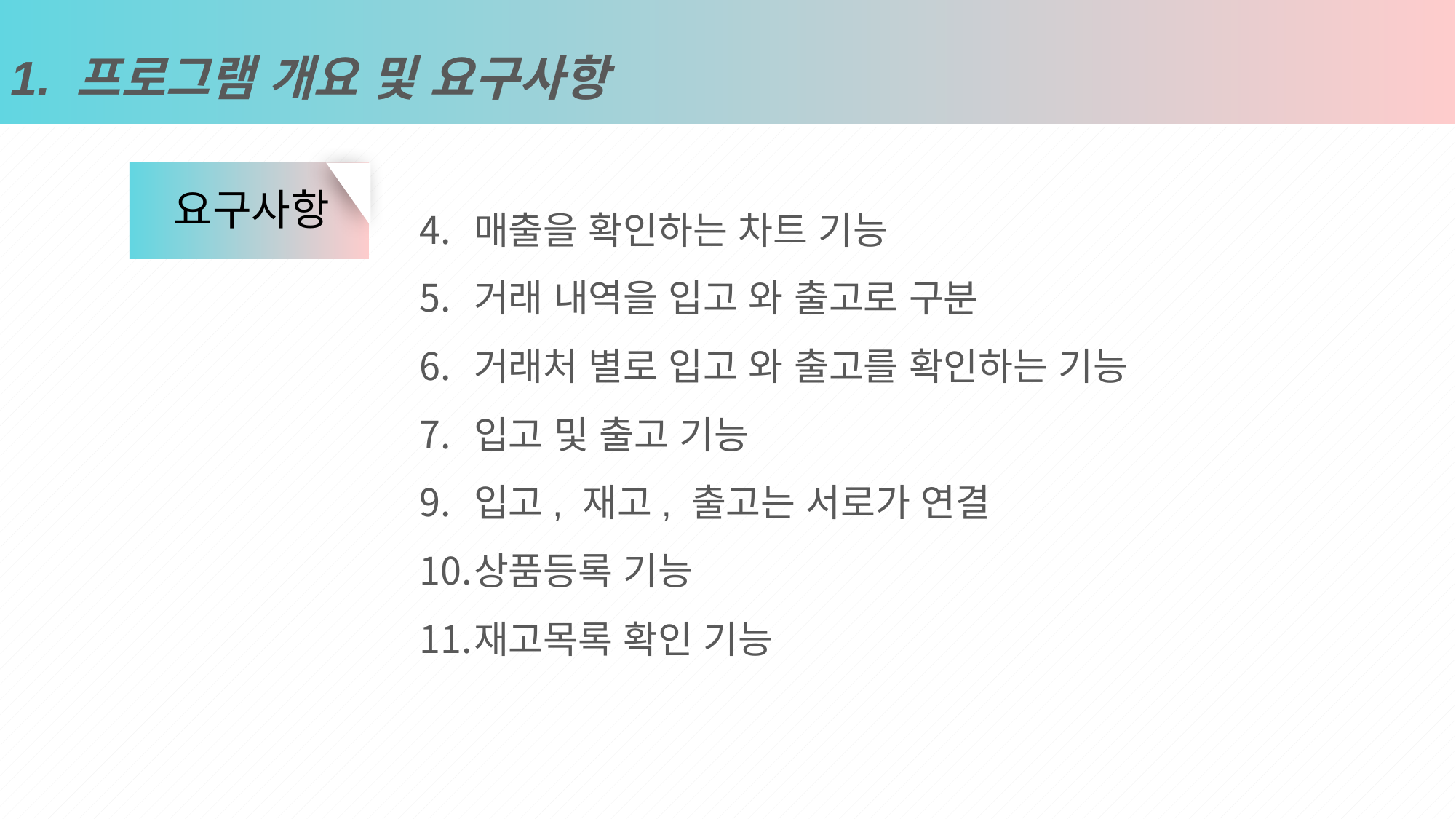

1. 프로그램 개요 및 요구사항

요구사항
매출을 확인하는 차트 기능
거래 내역을 입고 와 출고로 구분
거래처 별로 입고 와 출고를 확인하는 기능
입고 및 출고 기능
입고, 재고, 출고는 서로가 연결
상품등록 기능
재고목록 확인 기능